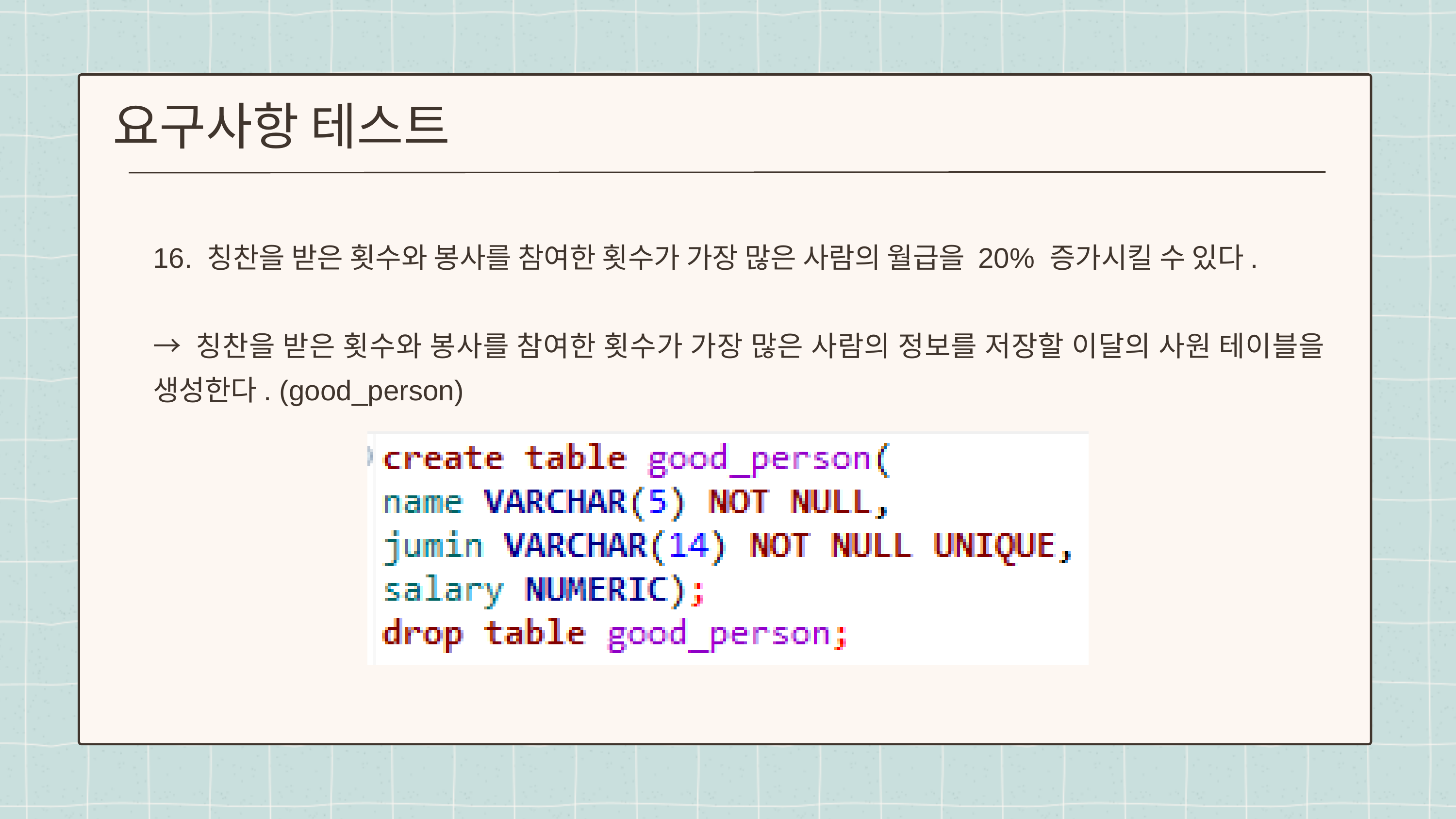

요구사항 테스트

16. 칭찬을 받은 횟수와 봉사를 참여한 횟수가 가장 많은 사람의 월급을 20% 증가시킬 수 있다.

→ 칭찬을 받은 횟수와 봉사를 참여한 횟수가 가장 많은 사람의 정보를 저장할 이달의 사원 테이블을 생성한다. (good_person)